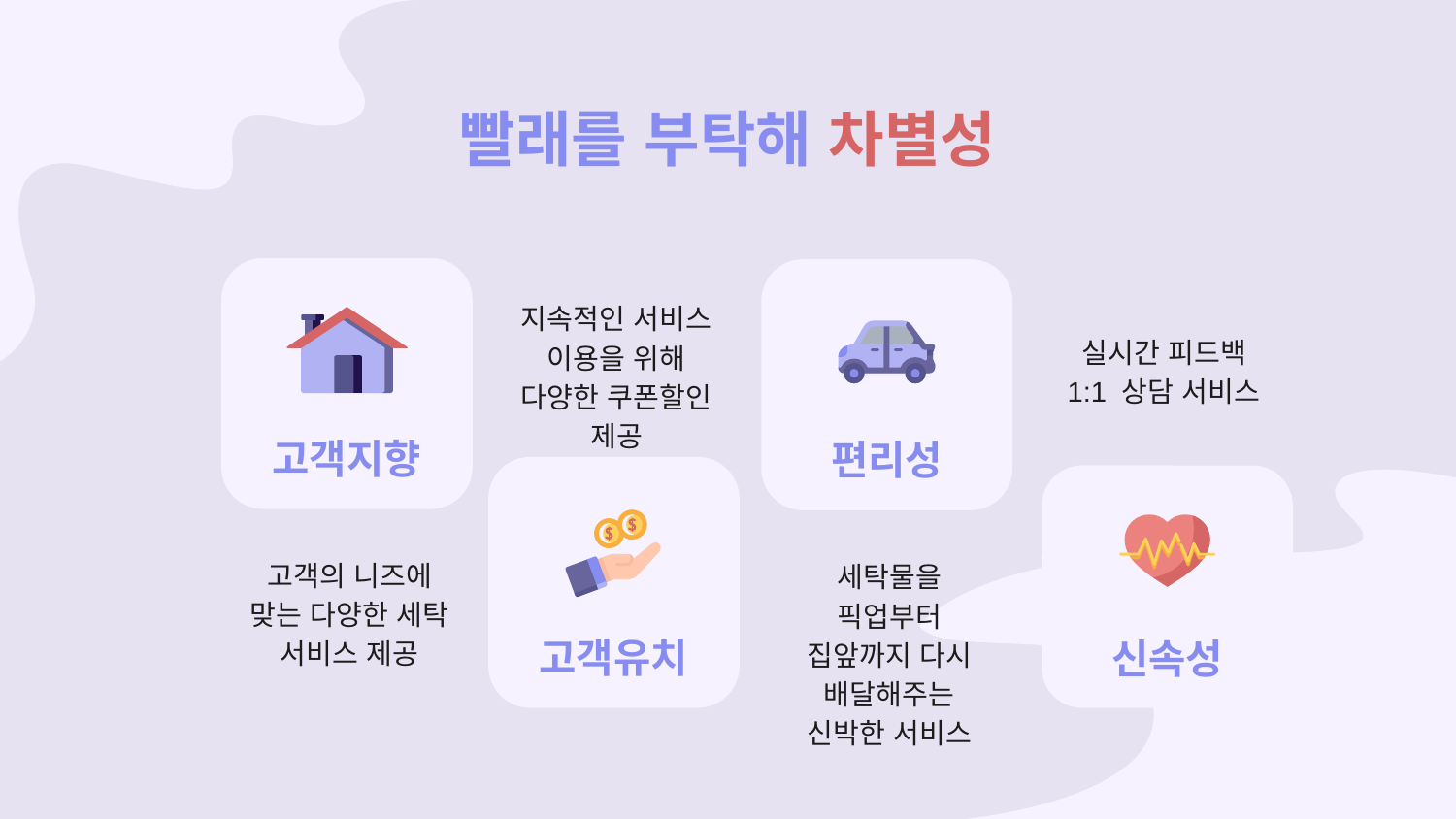

# 빨래를 부탁해 차별성
고객지향
편리성
지속적인 서비스 이용을 위해 다양한 쿠폰할인 제공

실시간 피드백 1:1 상담 서비스

고객유치
신속성

고객의 니즈에 맞는 다양한 세탁 서비스 제공
세탁물을 픽업부터 집앞까지 다시 배달해주는 신박한 서비스